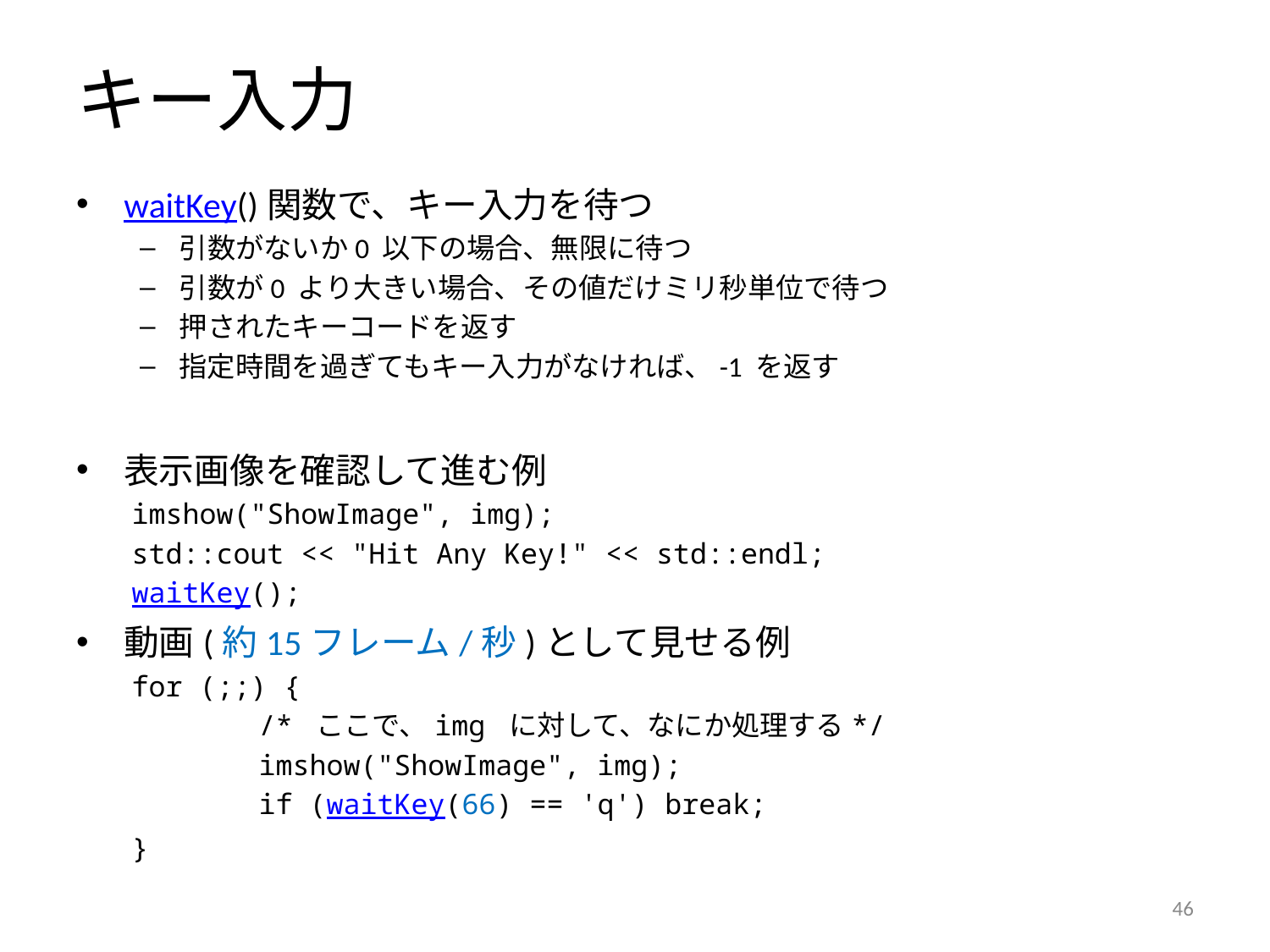

# キー入力
waitKey()関数で、キー入力を待つ
引数がないか0 以下の場合、無限に待つ
引数が0 より大きい場合、その値だけミリ秒単位で待つ
押されたキーコードを返す
指定時間を過ぎてもキー入力がなければ、-1 を返す

表示画像を確認して進む例
imshow("ShowImage", img);
std::cout << "Hit Any Key!" << std::endl;
waitKey();
動画(約15フレーム/秒)として見せる例
for (;;) {
	/* ここで、img に対して、なにか処理する*/
	imshow("ShowImage", img);
	if (waitKey(66) == 'q') break;
}

46